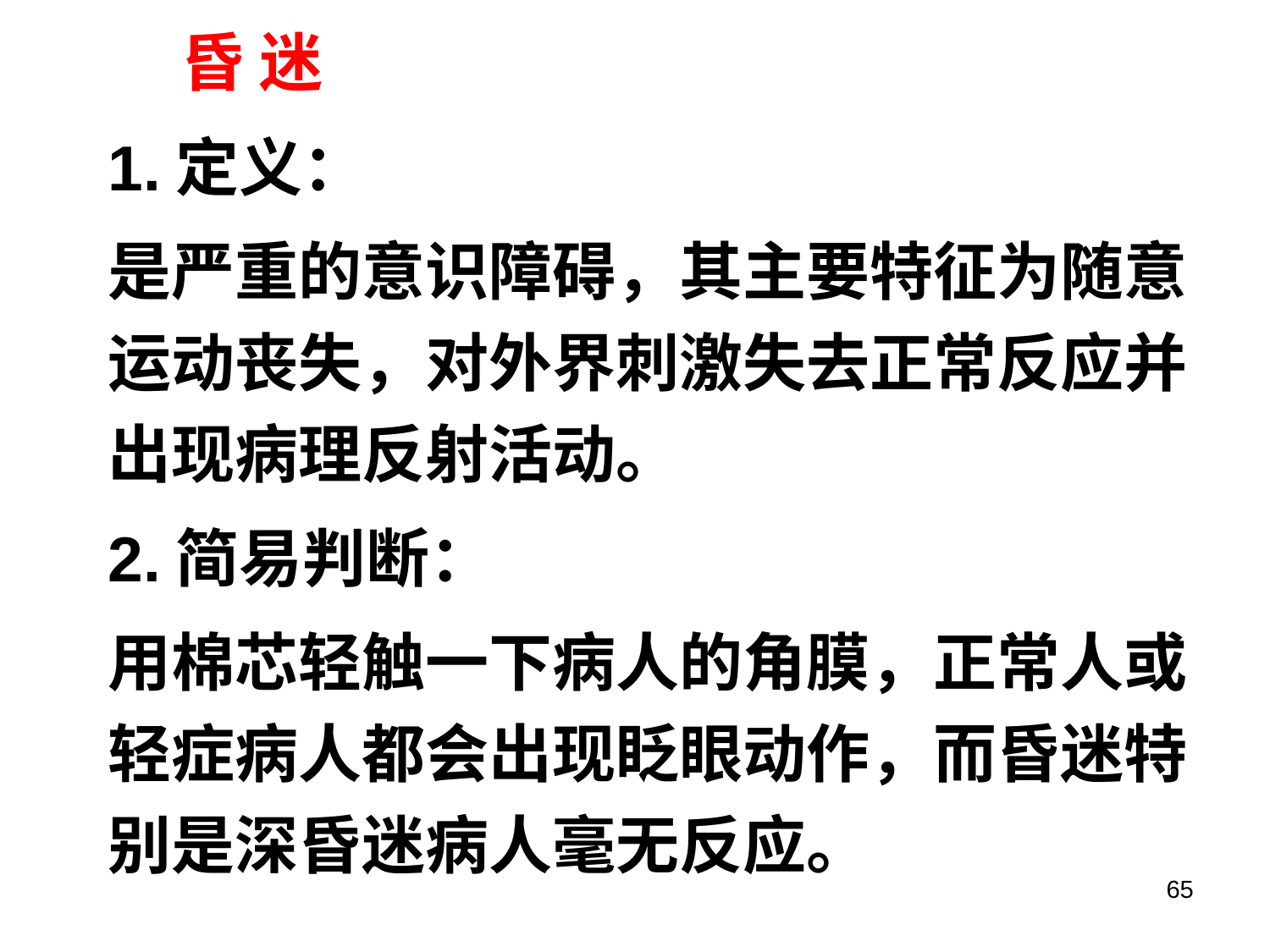

昏 迷
1.定义：
是严重的意识障碍，其主要特征为随意运动丧失，对外界刺激失去正常反应并出现病理反射活动。
2.简易判断：
用棉芯轻触一下病人的角膜，正常人或轻症病人都会出现眨眼动作，而昏迷特别是深昏迷病人毫无反应。
65